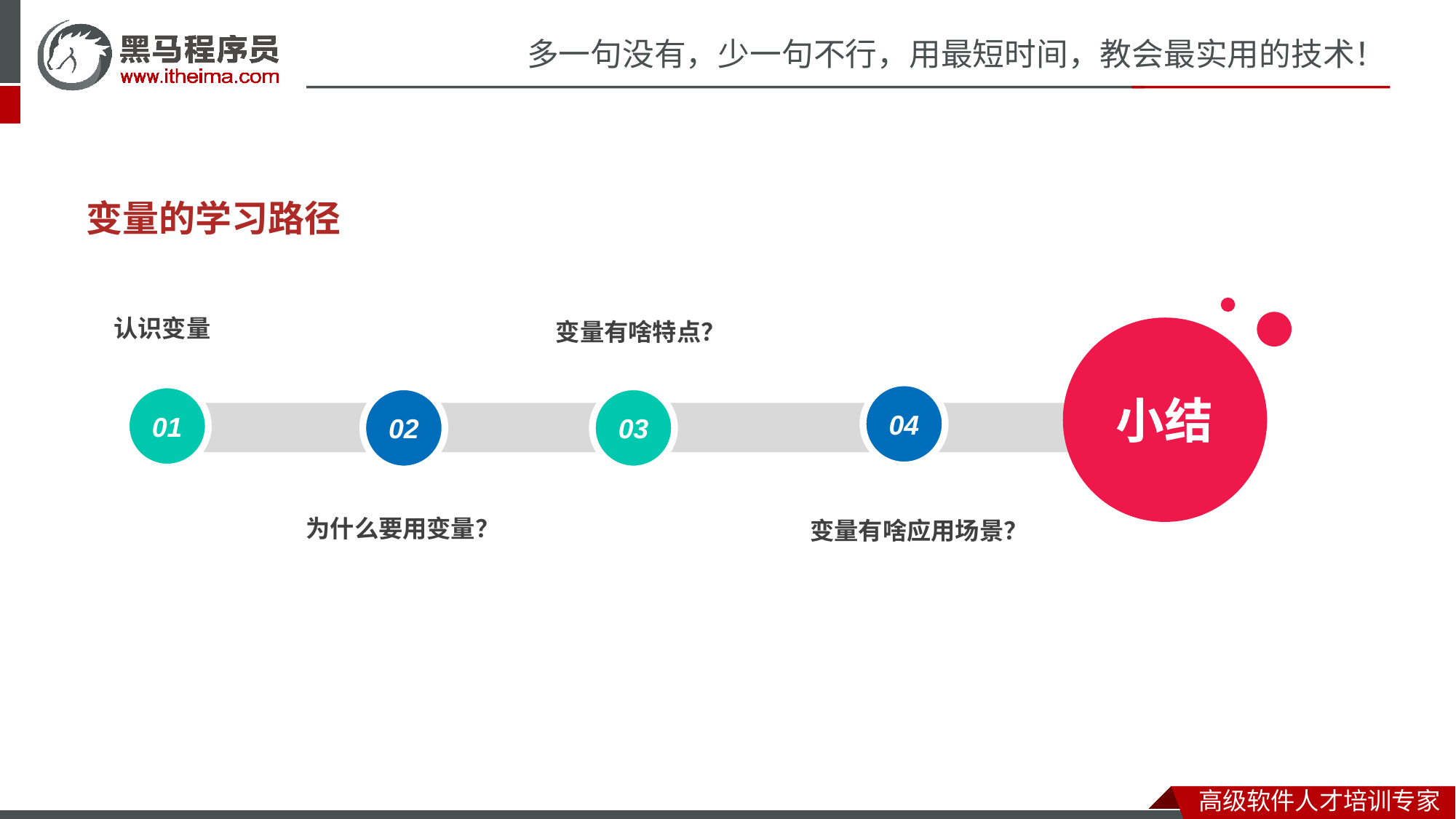

# 变量的学习路径

04
01
02
03

认识变量
变量有啥特点？
小结
为什么要用变量？
变量有啥应用场景？